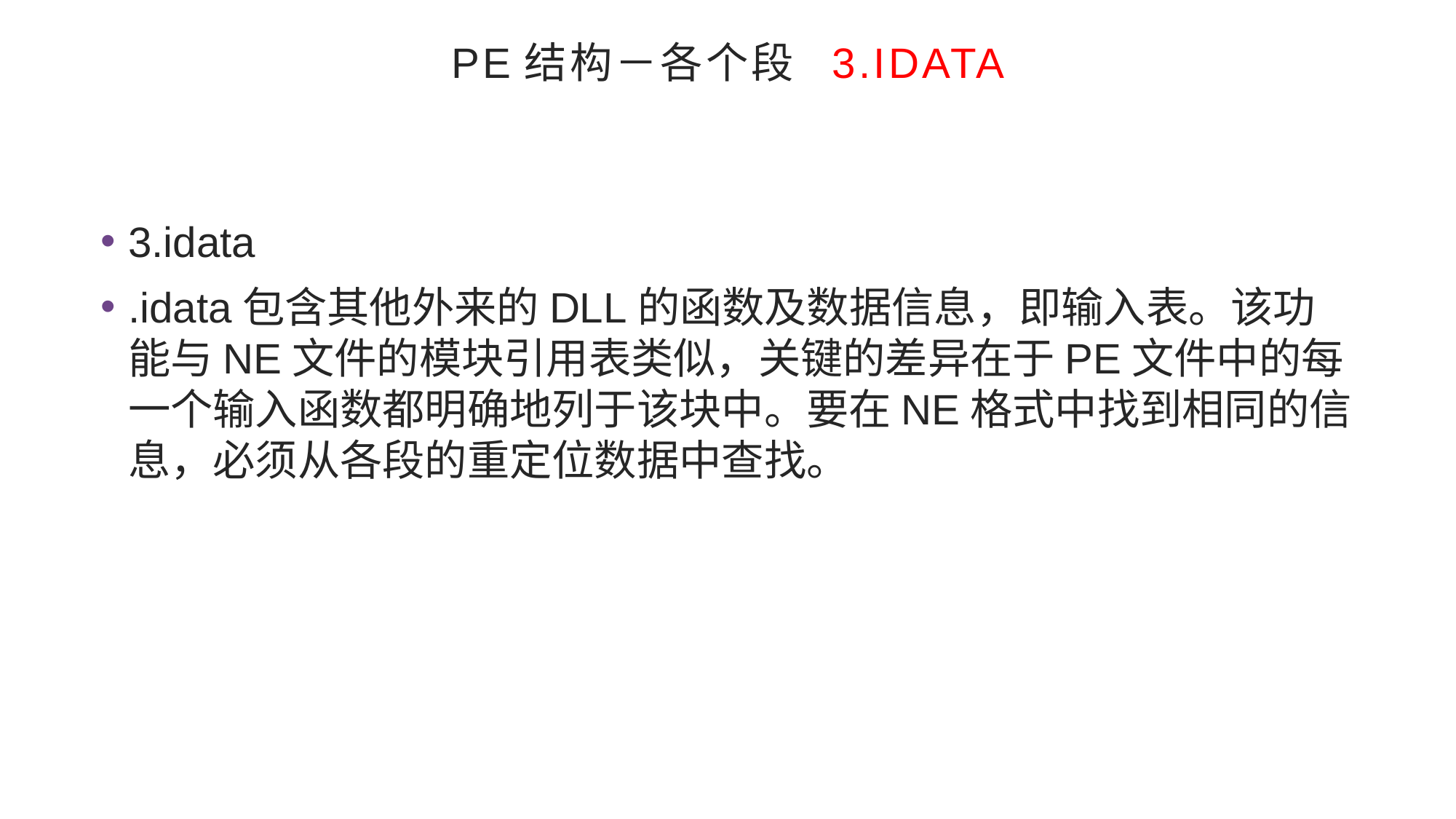

# PE结构－各个段  3.idata
3.idata
.idata包含其他外来的DLL的函数及数据信息，即输入表。该功能与NE文件的模块引用表类似，关键的差异在于PE文件中的每一个输入函数都明确地列于该块中。要在NE格式中找到相同的信息，必须从各段的重定位数据中查找。